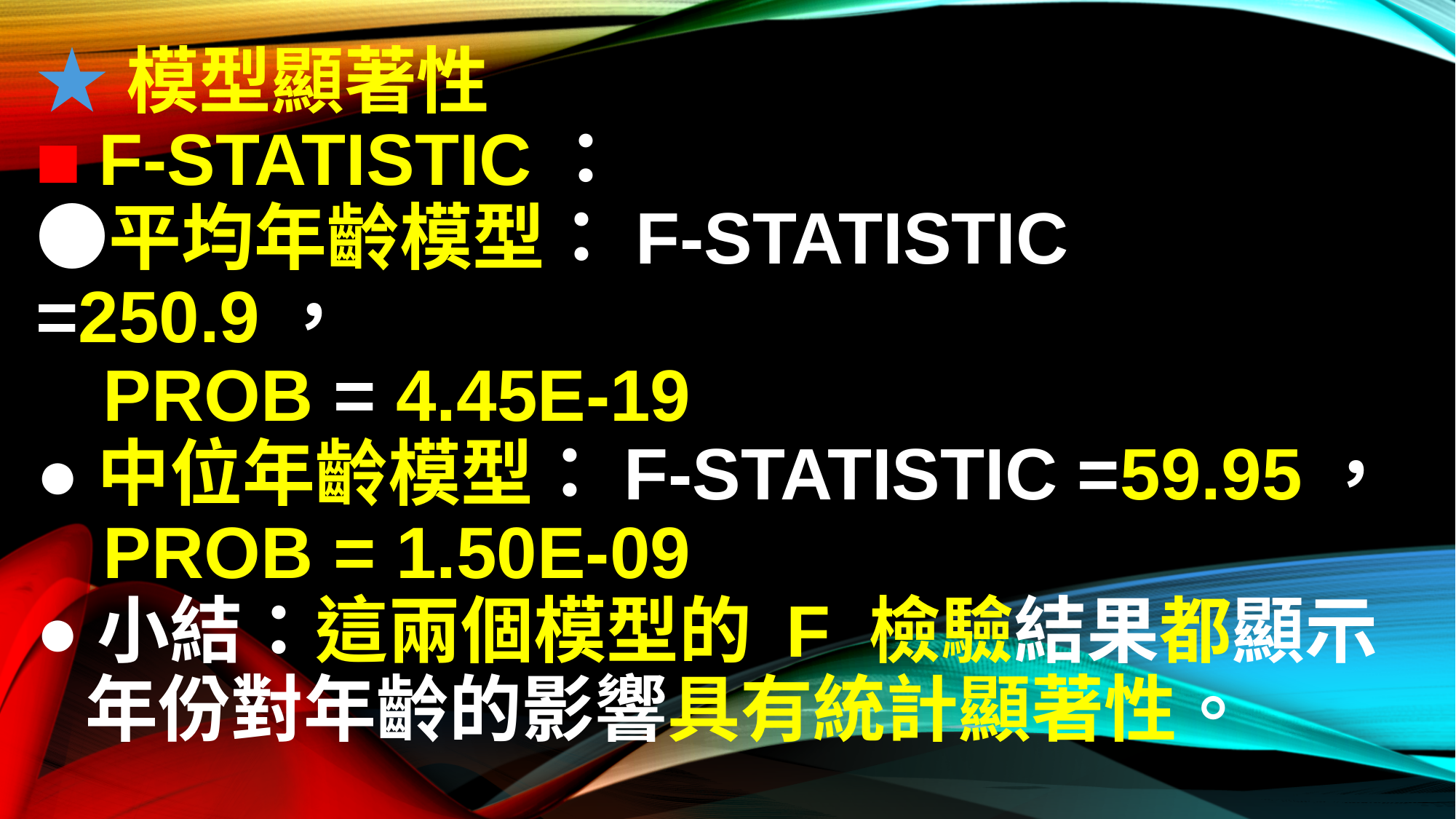

# ★模型顯著性 ◼︎F-statistic： ●平均年齡模型：F-statistic =250.9， Prob = 4.45e-19 ●中位年齡模型：F-statistic =59.95， Prob = 1.50e-09 ●小結：這兩個模型的 F 檢驗結果都顯示 年份對年齡的影響具有統計顯著性。